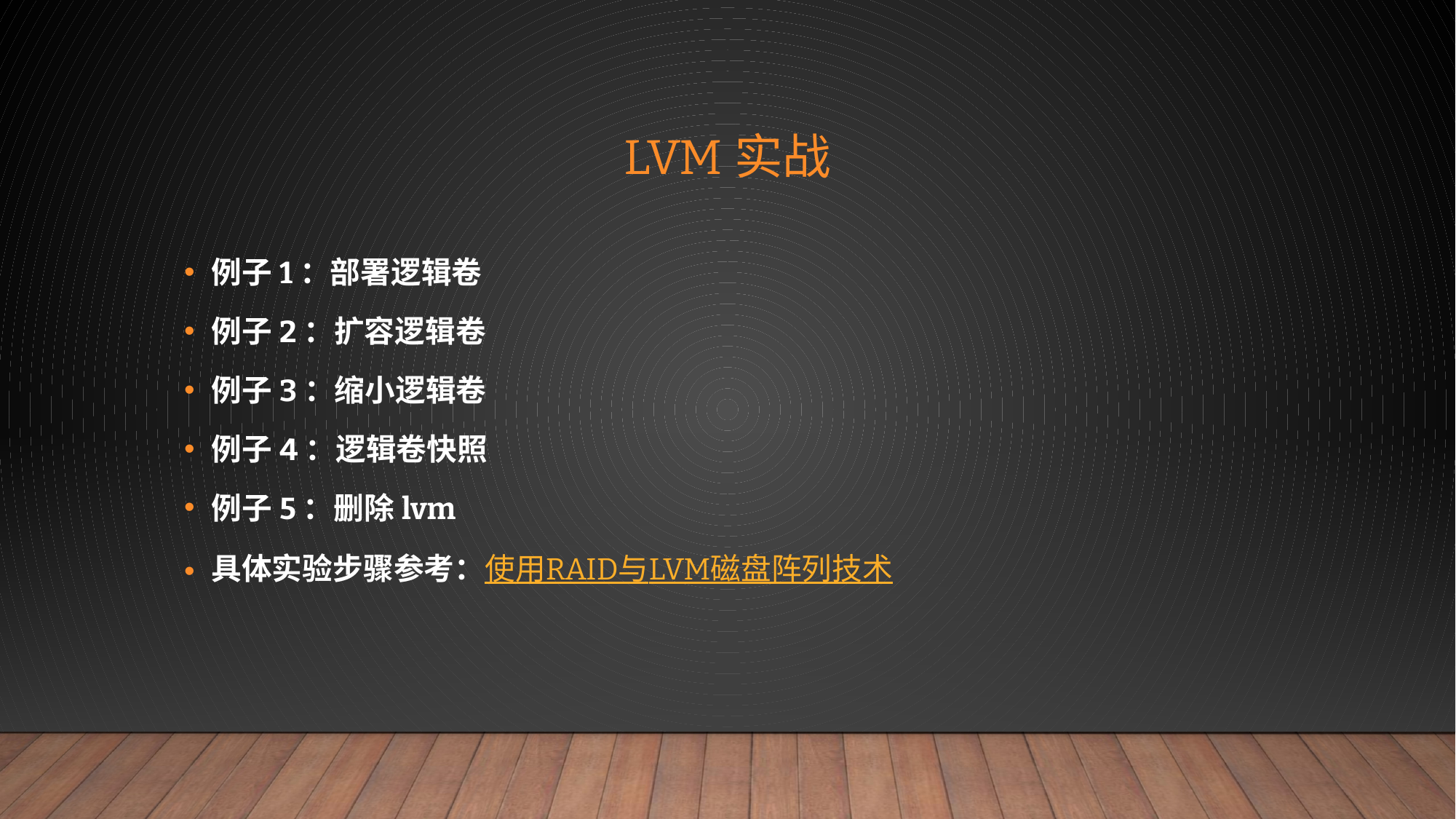

# lvM实战
例子1：部署逻辑卷
例子2：扩容逻辑卷
例子3：缩小逻辑卷
例子4：逻辑卷快照
例子5：删除lvm
具体实验步骤参考：使用RAID与LVM磁盘阵列技术